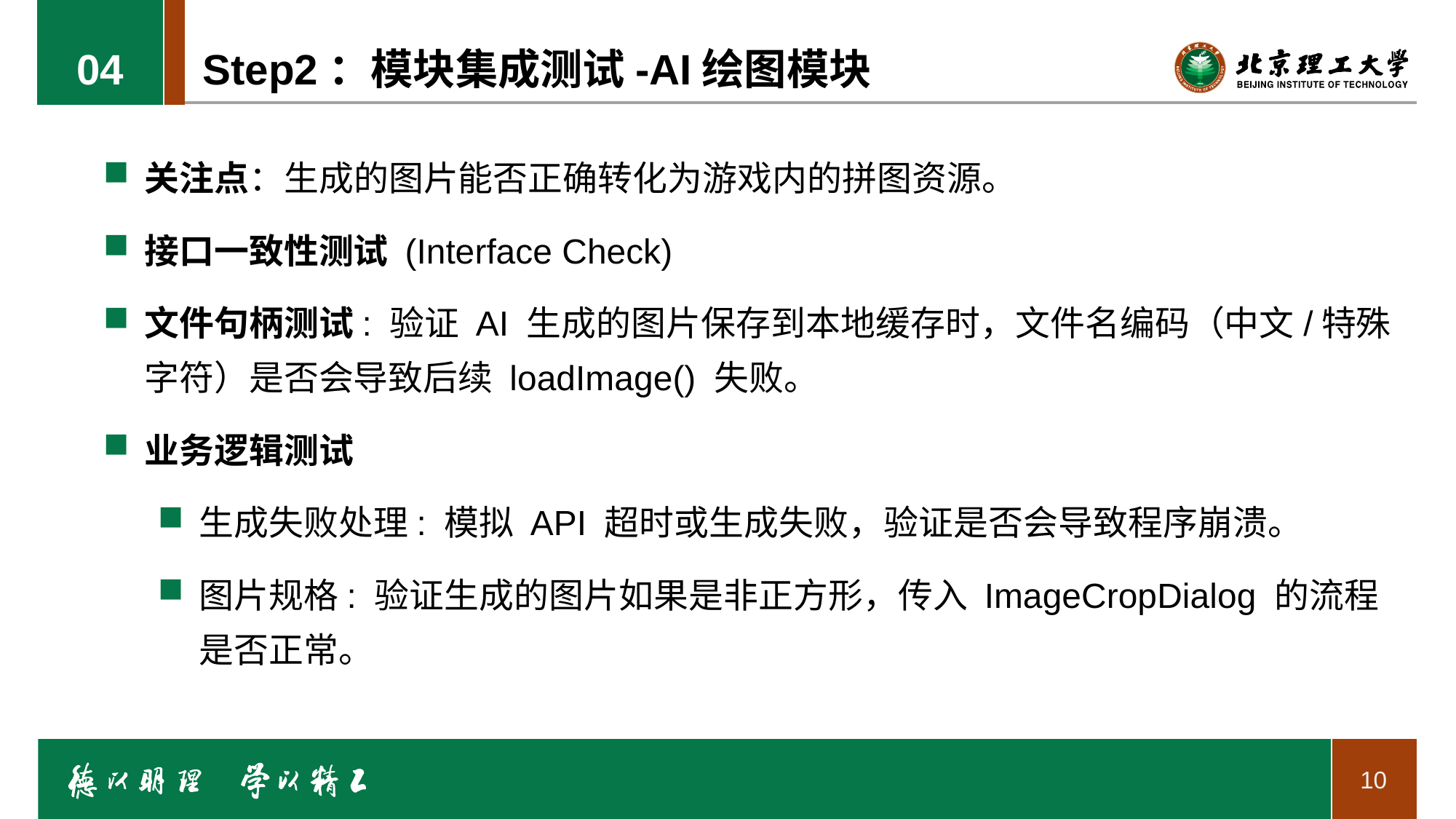

04
# Step2：模块集成测试-AI绘图模块
关注点：生成的图片能否正确转化为游戏内的拼图资源。
接口一致性测试 (Interface Check)
文件句柄测试: 验证 AI 生成的图片保存到本地缓存时，文件名编码（中文/特殊字符）是否会导致后续 loadImage() 失败。
业务逻辑测试
生成失败处理: 模拟 API 超时或生成失败，验证是否会导致程序崩溃。
图片规格: 验证生成的图片如果是非正方形，传入 ImageCropDialog 的流程是否正常。